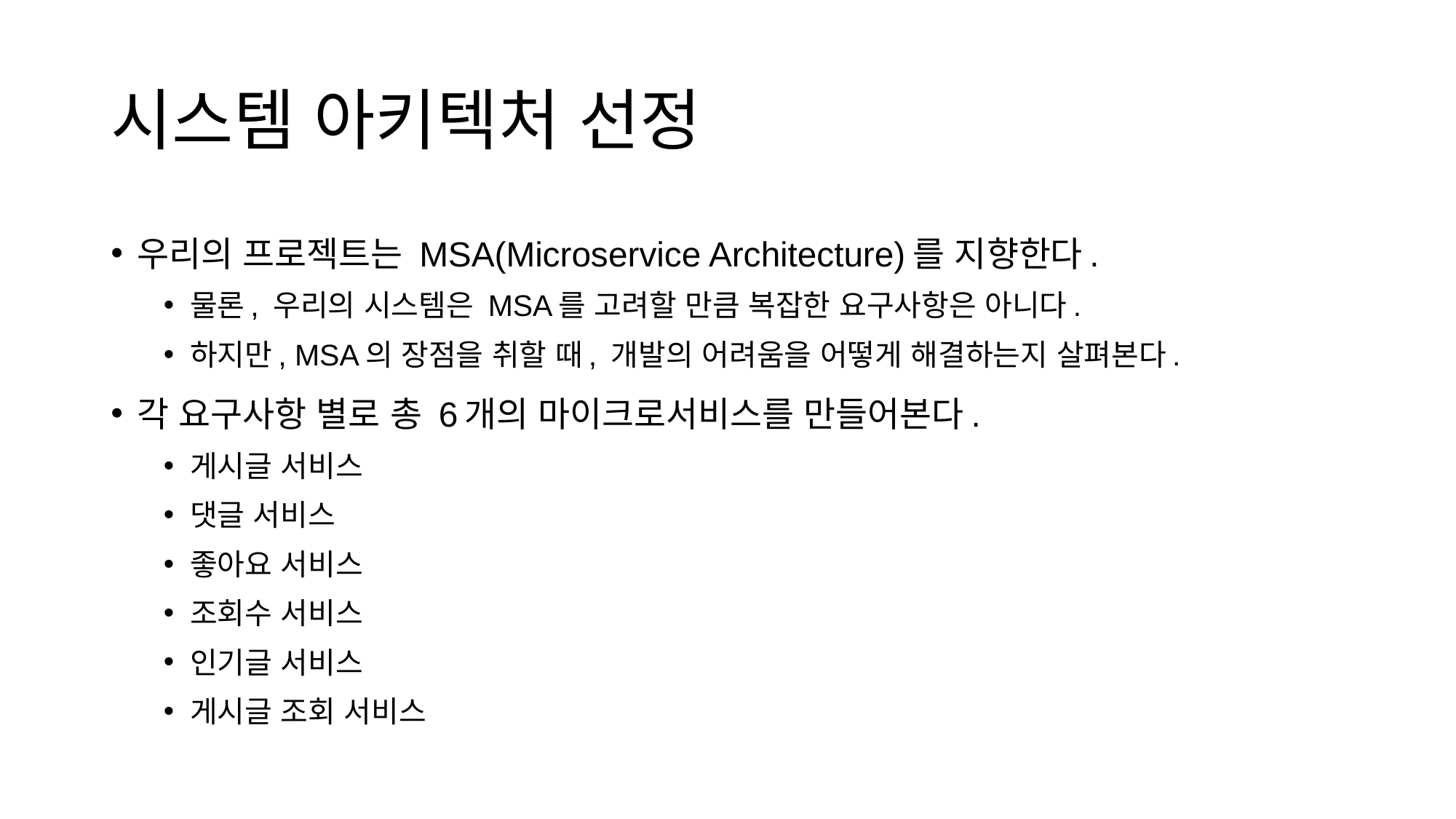

# 시스템 아키텍처 선정
우리의 프로젝트는 MSA(Microservice Architecture)를 지향한다.
물론, 우리의 시스템은 MSA를 고려할 만큼 복잡한 요구사항은 아니다.
하지만, MSA의 장점을 취할 때, 개발의 어려움을 어떻게 해결하는지 살펴본다.
각 요구사항 별로 총 6개의 마이크로서비스를 만들어본다.
게시글 서비스
댓글 서비스
좋아요 서비스
조회수 서비스
인기글 서비스
게시글 조회 서비스